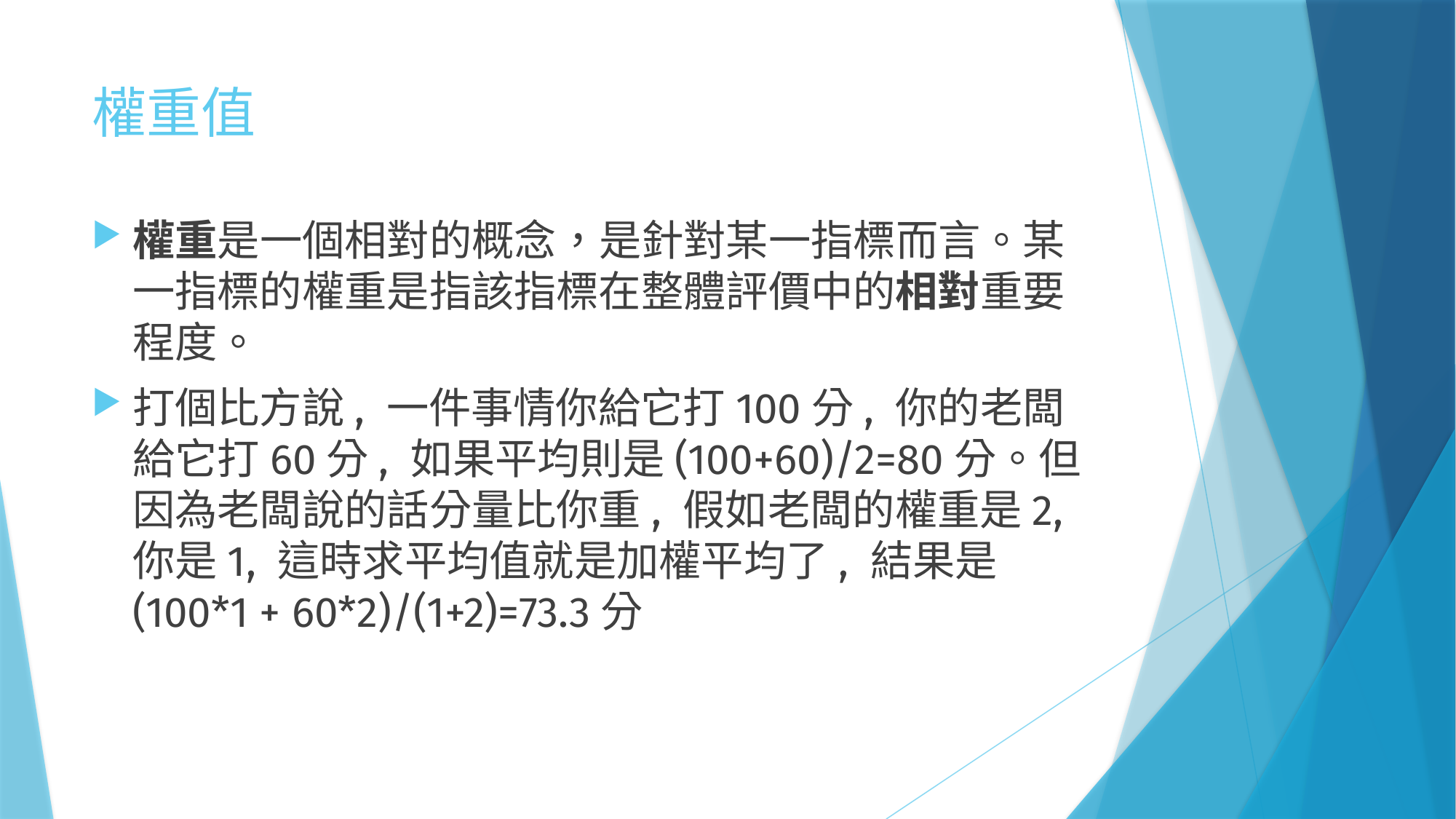

# 權重值
權重是一個相對的概念，是針對某一指標而言。某一指標的權重是指該指標在整體評價中的相對重要程度。
打個比方說, 一件事情你給它打100分, 你的老闆給它打60分, 如果平均則是(100+60)/2=80分。但因為老闆說的話分量比你重, 假如老闆的權重是2, 你是1, 這時求平均值就是加權平均了, 結果是(100*1 + 60*2)/(1+2)=73.3分